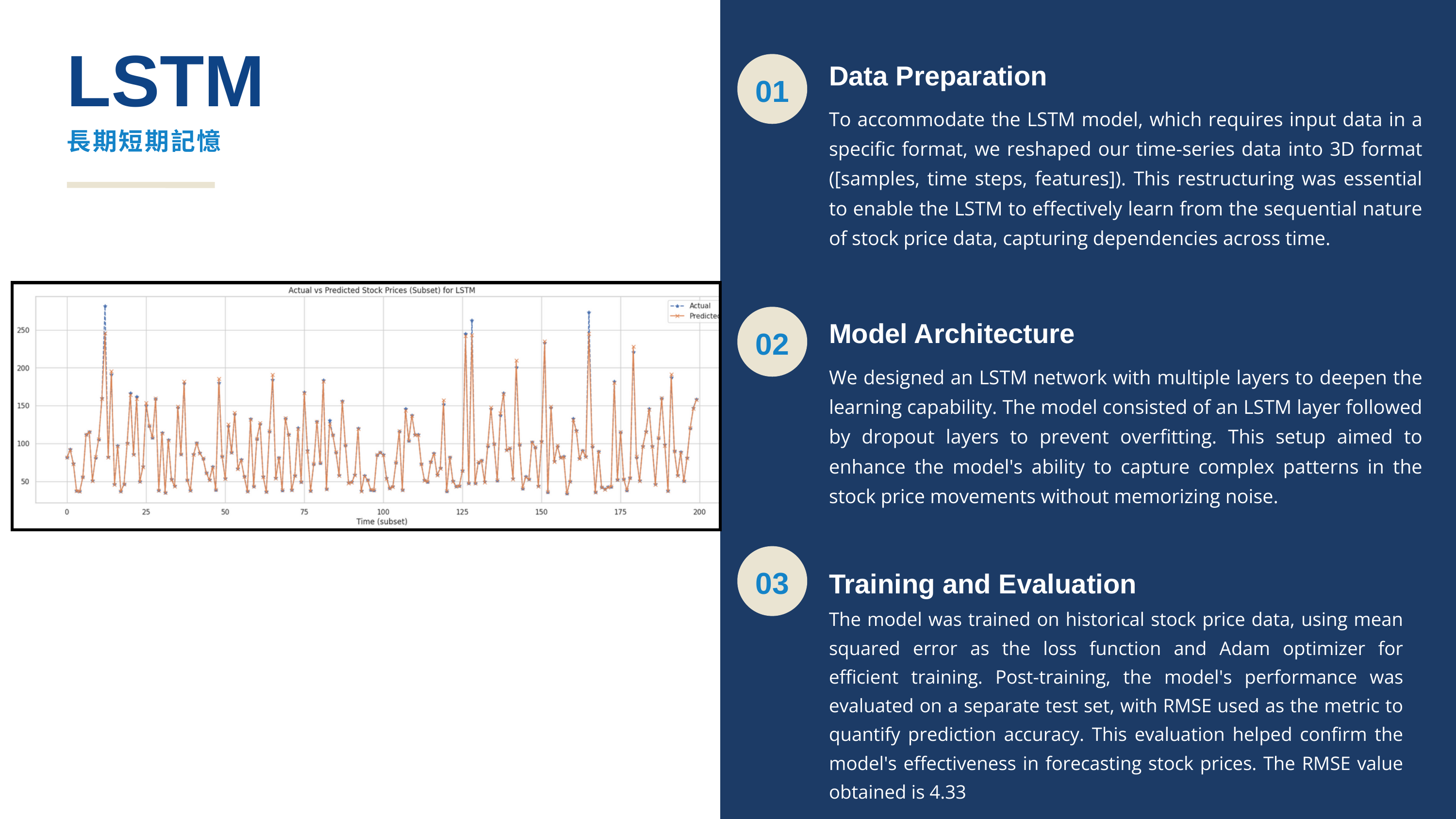

LSTM
Data Preparation

01
To accommodate the LSTM model, which requires input data in a specific format, we reshaped our time-series data into 3D format ([samples, time steps, features]). This restructuring was essential to enable the LSTM to effectively learn from the sequential nature of stock price data, capturing dependencies across time.
長期短期記憶

02
Model Architecture
We designed an LSTM network with multiple layers to deepen the learning capability. The model consisted of an LSTM layer followed by dropout layers to prevent overfitting. This setup aimed to enhance the model's ability to capture complex patterns in the stock price movements without memorizing noise.

03
Training and Evaluation
The model was trained on historical stock price data, using mean squared error as the loss function and Adam optimizer for efficient training. Post-training, the model's performance was evaluated on a separate test set, with RMSE used as the metric to quantify prediction accuracy. This evaluation helped confirm the model's effectiveness in forecasting stock prices. The RMSE value obtained is 4.33